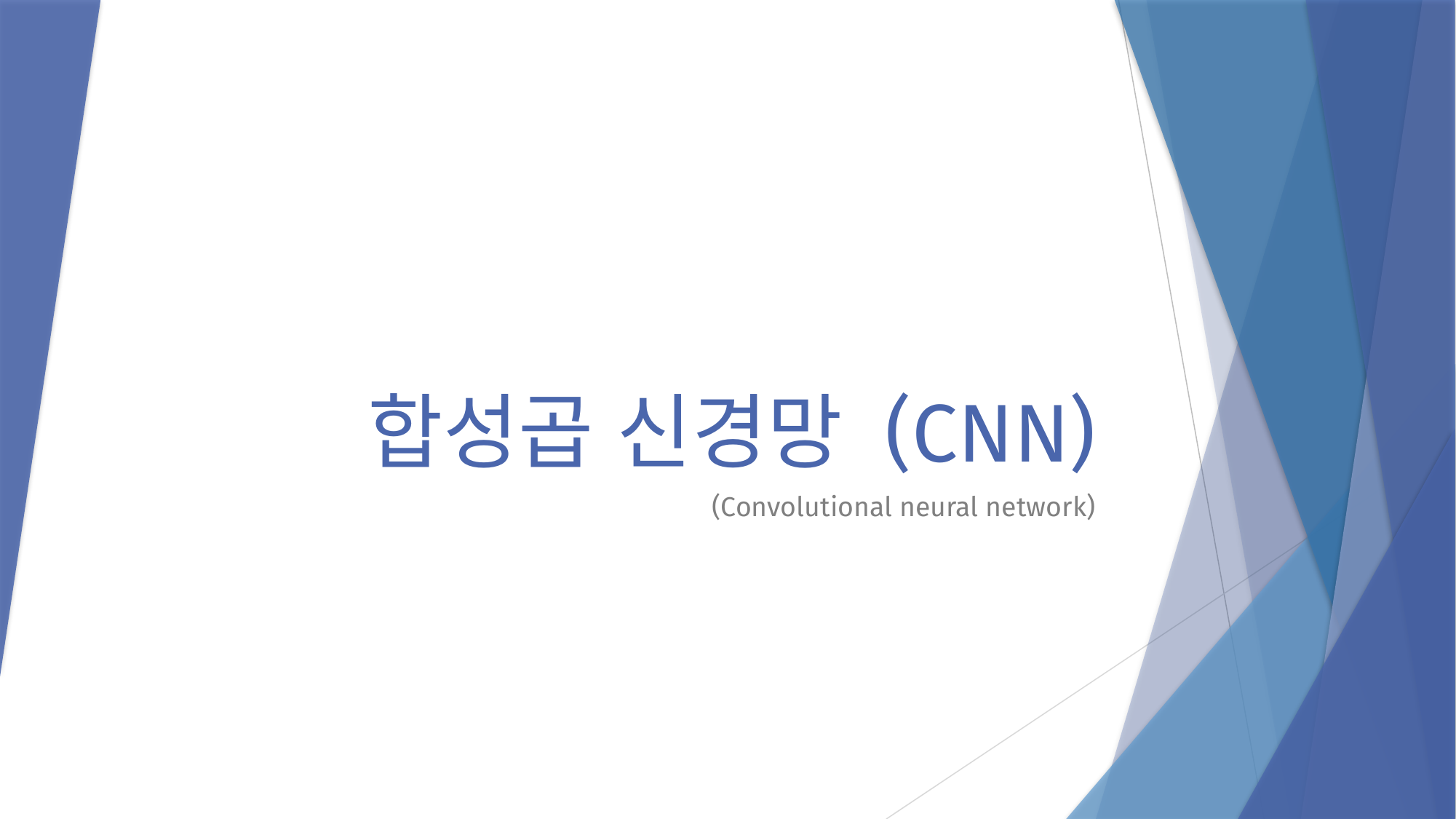

# 합성곱 신경망 (CNN)
(Convolutional neural network)